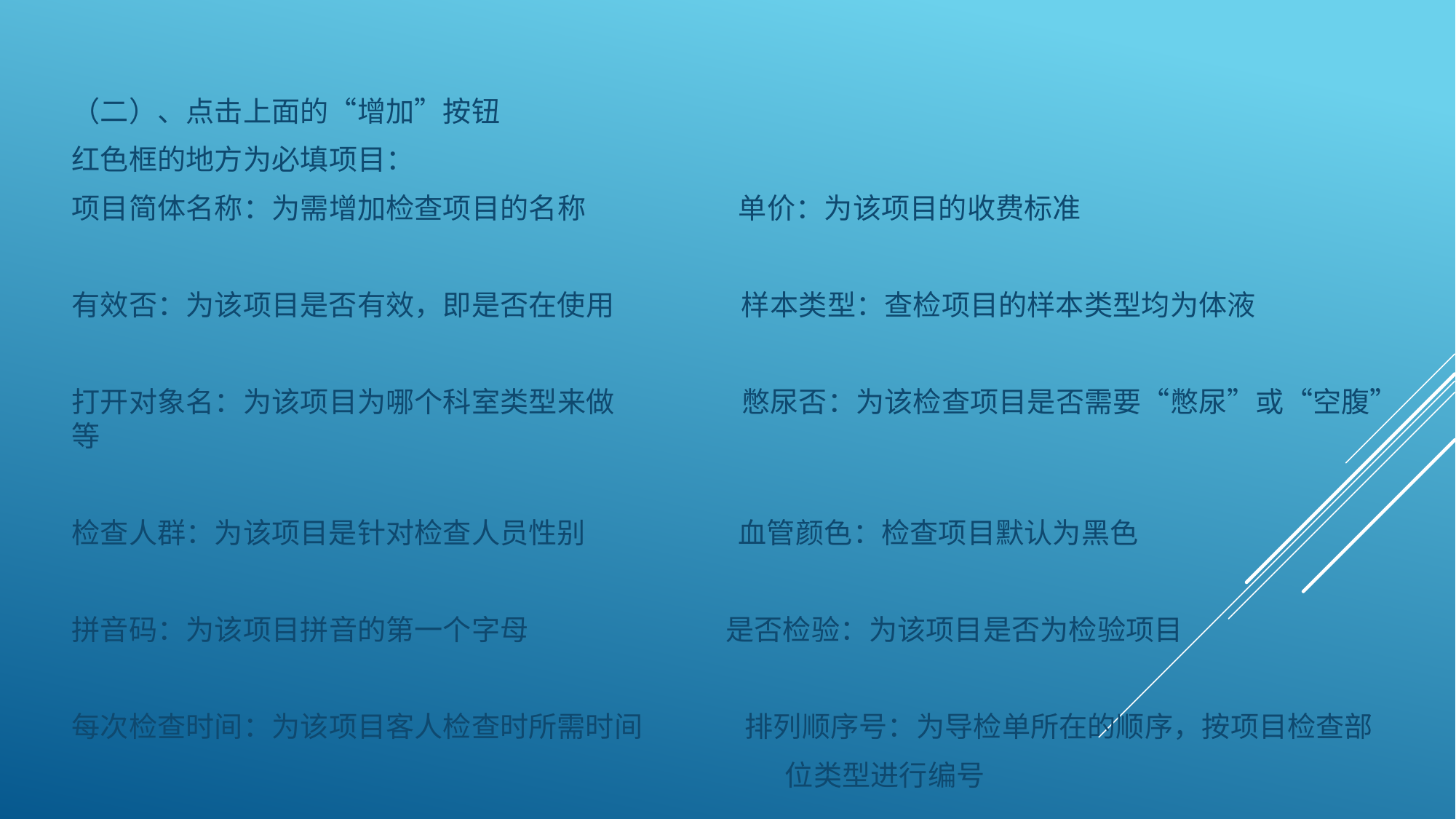

（二）、点击上面的“增加”按钮
红色框的地方为必填项目：
项目简体名称：为需增加检查项目的名称                        单价：为该项目的收费标准

有效否：为该项目是否有效，即是否在使用                    样本类型：查检项目的样本类型均为体液

打开对象名：为该项目为哪个科室类型来做                    憋尿否：为该检查项目是否需要“憋尿”或“空腹”等

检查人群：为该项目是针对检查人员性别                        血管颜色：检查项目默认为黑色

拼音码：为该项目拼音的第一个字母                               是否检验：为该项目是否为检验项目

每次检查时间：为该项目客人检查时所需时间                排列顺序号：为导检单所在的顺序，按项目检查部
                                                                                                               位类型进行编号